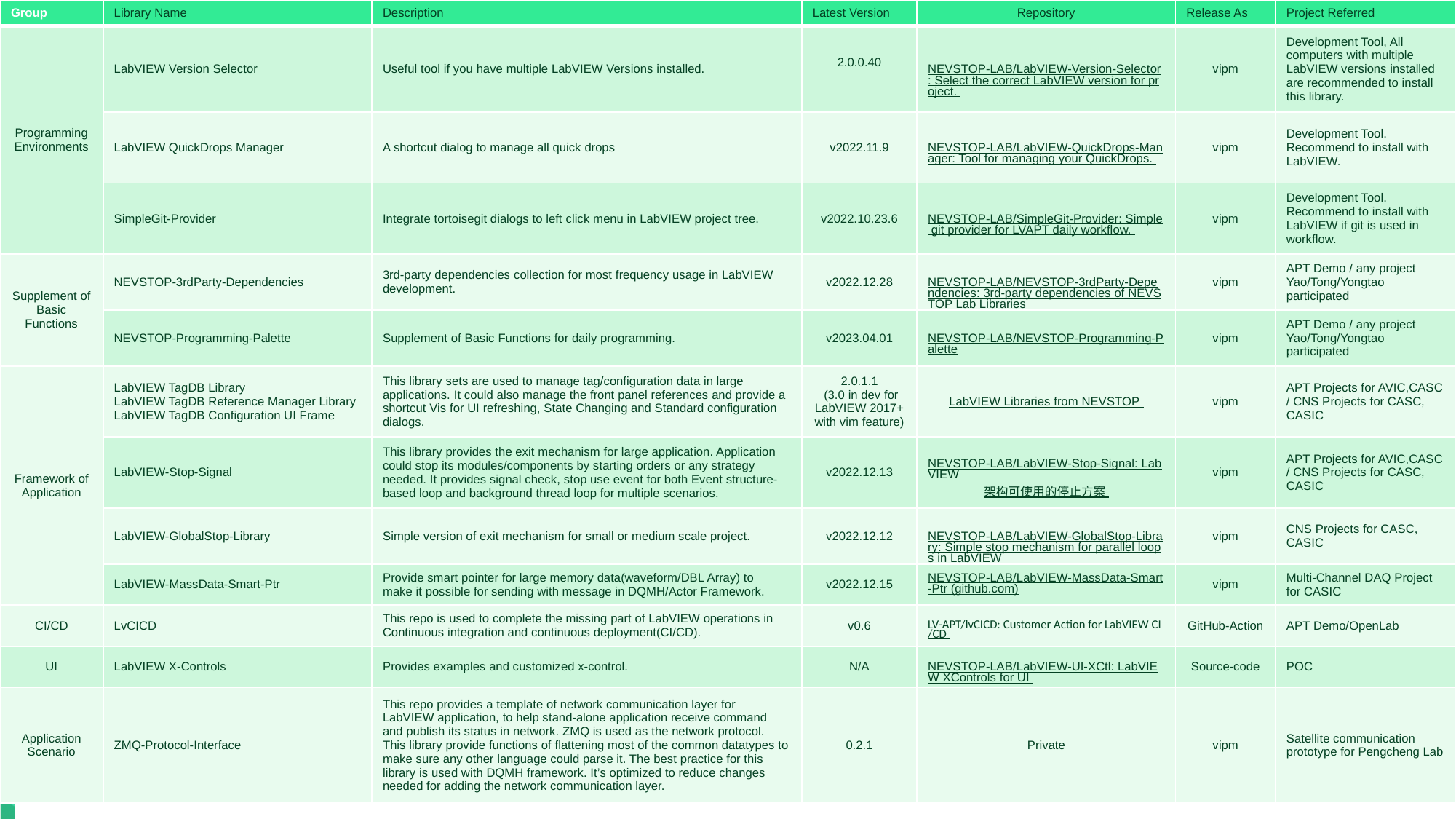

| Group | Library Name | Description | Latest Version | Repository | Release As | Project Referred |
| --- | --- | --- | --- | --- | --- | --- |
| Programming Environments | LabVIEW Version Selector | Useful tool if you have multiple LabVIEW Versions installed. | 2.0.0.40 | NEVSTOP-LAB/LabVIEW-Version-Selector: Select the correct LabVIEW version for project. | vipm | Development Tool, All computers with multiple LabVIEW versions installed are recommended to install this library. |
|  | LabVIEW QuickDrops Manager | A shortcut dialog to manage all quick drops | v2022.11.9 | NEVSTOP-LAB/LabVIEW-QuickDrops-Manager: Tool for managing your QuickDrops. | vipm | Development Tool. Recommend to install with LabVIEW. |
|  | SimpleGit-Provider | Integrate tortoisegit dialogs to left click menu in LabVIEW project tree. | v2022.10.23.6 | NEVSTOP-LAB/SimpleGit-Provider: Simple git provider for LVAPT daily workflow. | vipm | Development Tool. Recommend to install with LabVIEW if git is used in workflow. |
| Supplement of Basic Functions | NEVSTOP-3rdParty-Dependencies | 3rd-party dependencies collection for most frequency usage in LabVIEW development. | v2022.12.28 | NEVSTOP-LAB/NEVSTOP-3rdParty-Dependencies: 3rd-party dependencies of NEVSTOP Lab Libraries | vipm | APT Demo / any project Yao/Tong/Yongtao participated |
|  | NEVSTOP-Programming-Palette | Supplement of Basic Functions for daily programming. | v2023.04.01 | NEVSTOP-LAB/NEVSTOP-Programming-Palette | vipm | APT Demo / any project Yao/Tong/Yongtao participated |
| Framework of Application | LabVIEW TagDB Library LabVIEW TagDB Reference Manager Library LabVIEW TagDB Configuration UI Frame | This library sets are used to manage tag/configuration data in large applications. It could also manage the front panel references and provide a shortcut Vis for UI refreshing, State Changing and Standard configuration dialogs. | 2.0.1.1 (3.0 in dev for LabVIEW 2017+ with vim feature) | LabVIEW Libraries from NEVSTOP | vipm | APT Projects for AVIC,CASC / CNS Projects for CASC, CASIC |
|  | LabVIEW-Stop-Signal | This library provides the exit mechanism for large application. Application could stop its modules/components by starting orders or any strategy needed. It provides signal check, stop use event for both Event structure-based loop and background thread loop for multiple scenarios. | v2022.12.13 | NEVSTOP-LAB/LabVIEW-Stop-Signal: LabVIEW 架构可使用的停止方案 | vipm | APT Projects for AVIC,CASC / CNS Projects for CASC, CASIC |
|  | LabVIEW-GlobalStop-Library | Simple version of exit mechanism for small or medium scale project. | v2022.12.12 | NEVSTOP-LAB/LabVIEW-GlobalStop-Library: Simple stop mechanism for parallel loops in LabVIEW | vipm | CNS Projects for CASC, CASIC |
|  | LabVIEW-MassData-Smart-Ptr | Provide smart pointer for large memory data(waveform/DBL Array) to make it possible for sending with message in DQMH/Actor Framework. | v2022.12.15 | NEVSTOP-LAB/LabVIEW-MassData-Smart-Ptr (github.com) | vipm | Multi-Channel DAQ Project for CASIC |
| CI/CD | LvCICD | This repo is used to complete the missing part of LabVIEW operations in Continuous integration and continuous deployment(CI/CD). | v0.6 | LV-APT/lvCICD: Customer Action for LabVIEW CI/CD | GitHub-Action | APT Demo/OpenLab |
| UI | LabVIEW X-Controls | Provides examples and customized x-control. | N/A | NEVSTOP-LAB/LabVIEW-UI-XCtl: LabVIEW XControls for UI | Source-code | POC |
| Application Scenario | ZMQ-Protocol-Interface | This repo provides a template of network communication layer for LabVIEW application, to help stand-alone application receive command and publish its status in network. ZMQ is used as the network protocol. This library provide functions of flattening most of the common datatypes to make sure any other language could parse it. The best practice for this library is used with DQMH framework. It’s optimized to reduce changes needed for adding the network communication layer. | 0.2.1 | Private | vipm | Satellite communication prototype for Pengcheng Lab |